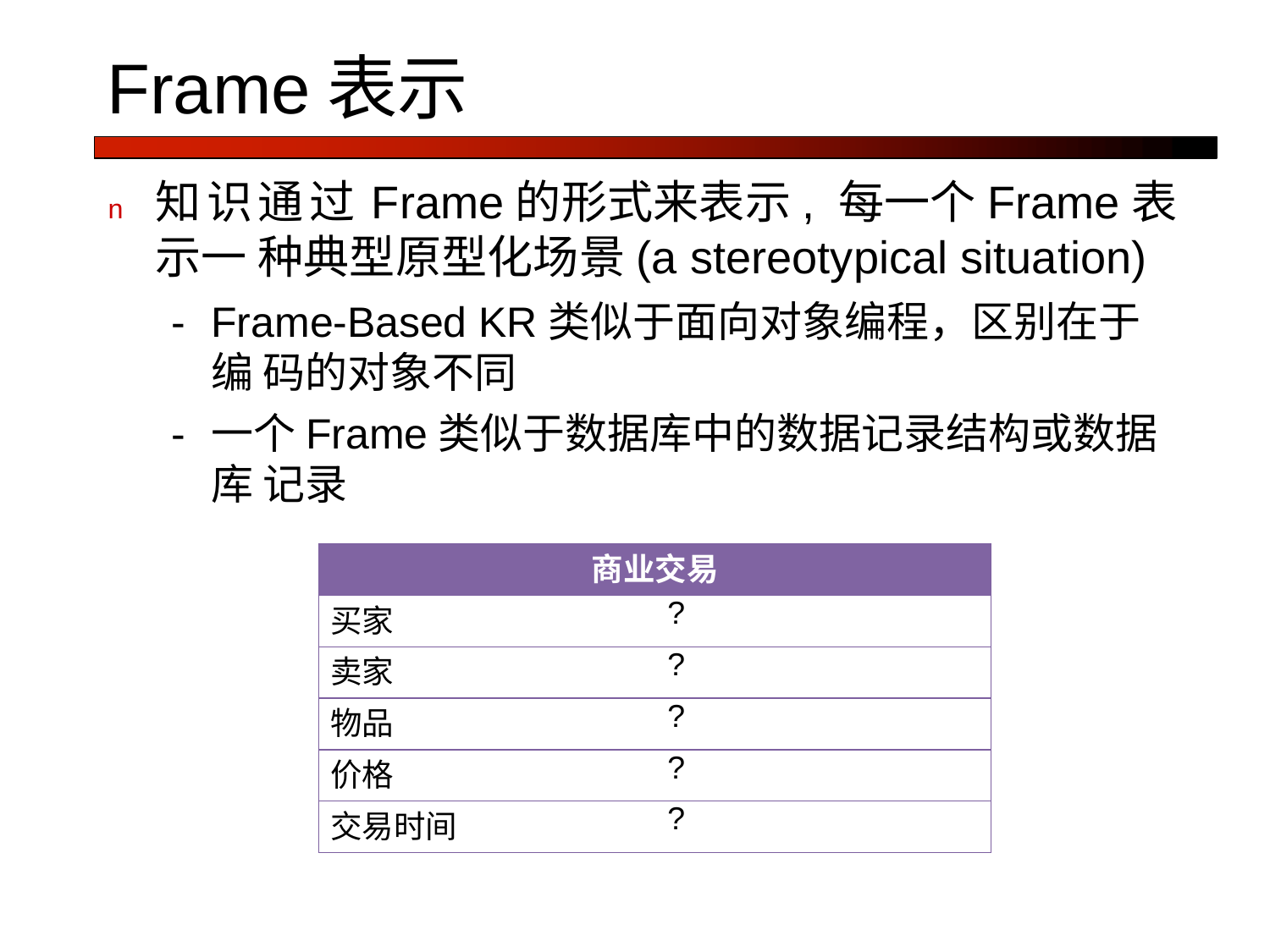

# Frame表示

n	知识通过Frame的形式来表示, 每一个Frame表示一 种典型原型化场景(a stereotypical situation)

-	Frame-Based KR类似于面向对象编程，区别在于编 码的对象不同

-	一个Frame类似于数据库中的数据记录结构或数据库 记录
| 商业交易 |  |
| --- | --- |
| 买家 | ? |
| 卖家 | ? |
| 物品 | ? |
| 价格 | ? |
| 交易时间 | ? |